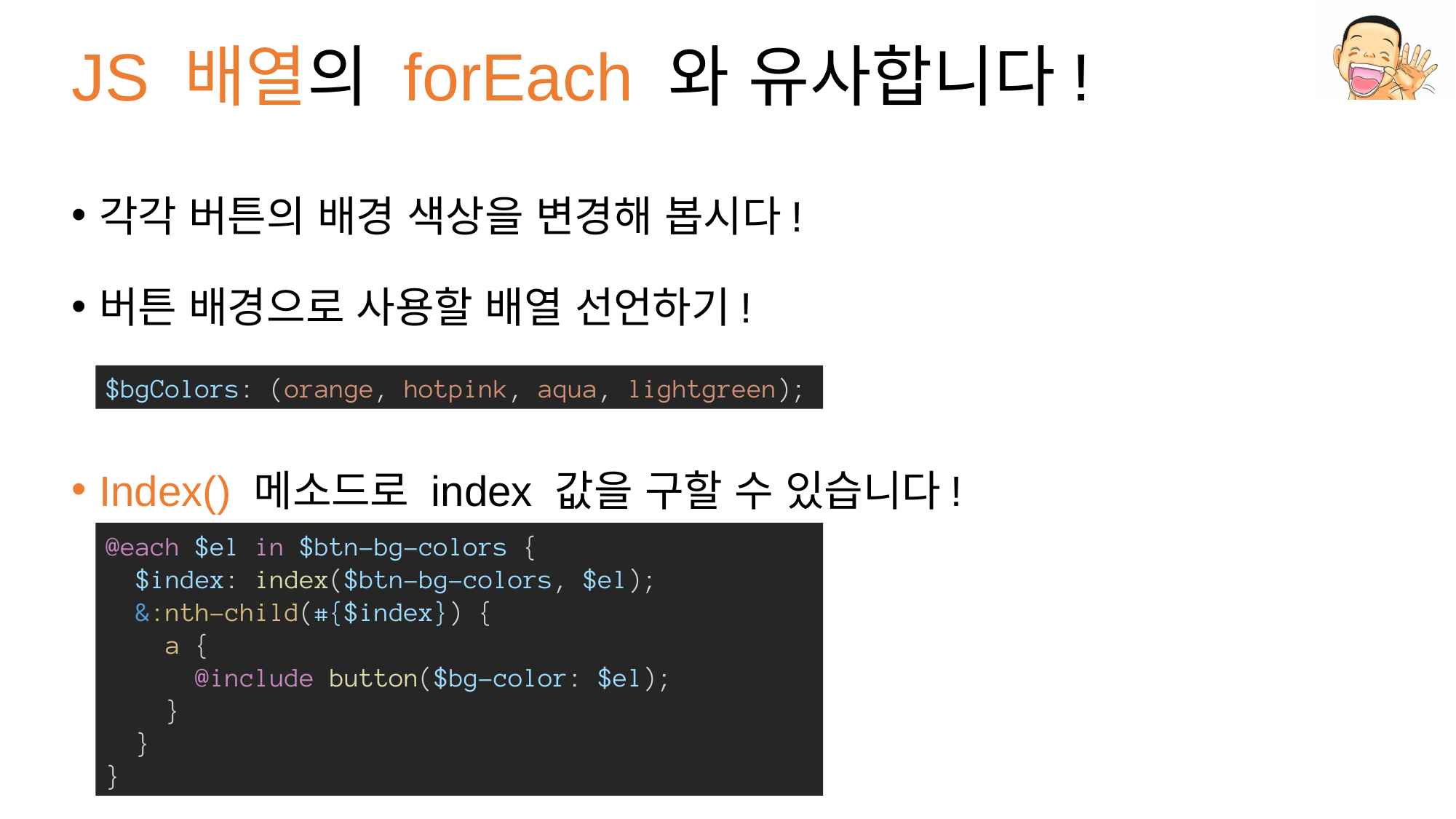

# JS 배열의 forEach 와 유사합니다!
각각 버튼의 배경 색상을 변경해 봅시다!
버튼 배경으로 사용할 배열 선언하기!

Index() 메소드로 index 값을 구할 수 있습니다!
$bgColors: (orange, hotpink, aqua, lightgreen);
@each $el in $btn-bg-colors {
  $index: index($btn-bg-colors, $el);
  &:nth-child(#{$index}) {
    a {
      @include button($bg-color: $el);
    }
  }
}